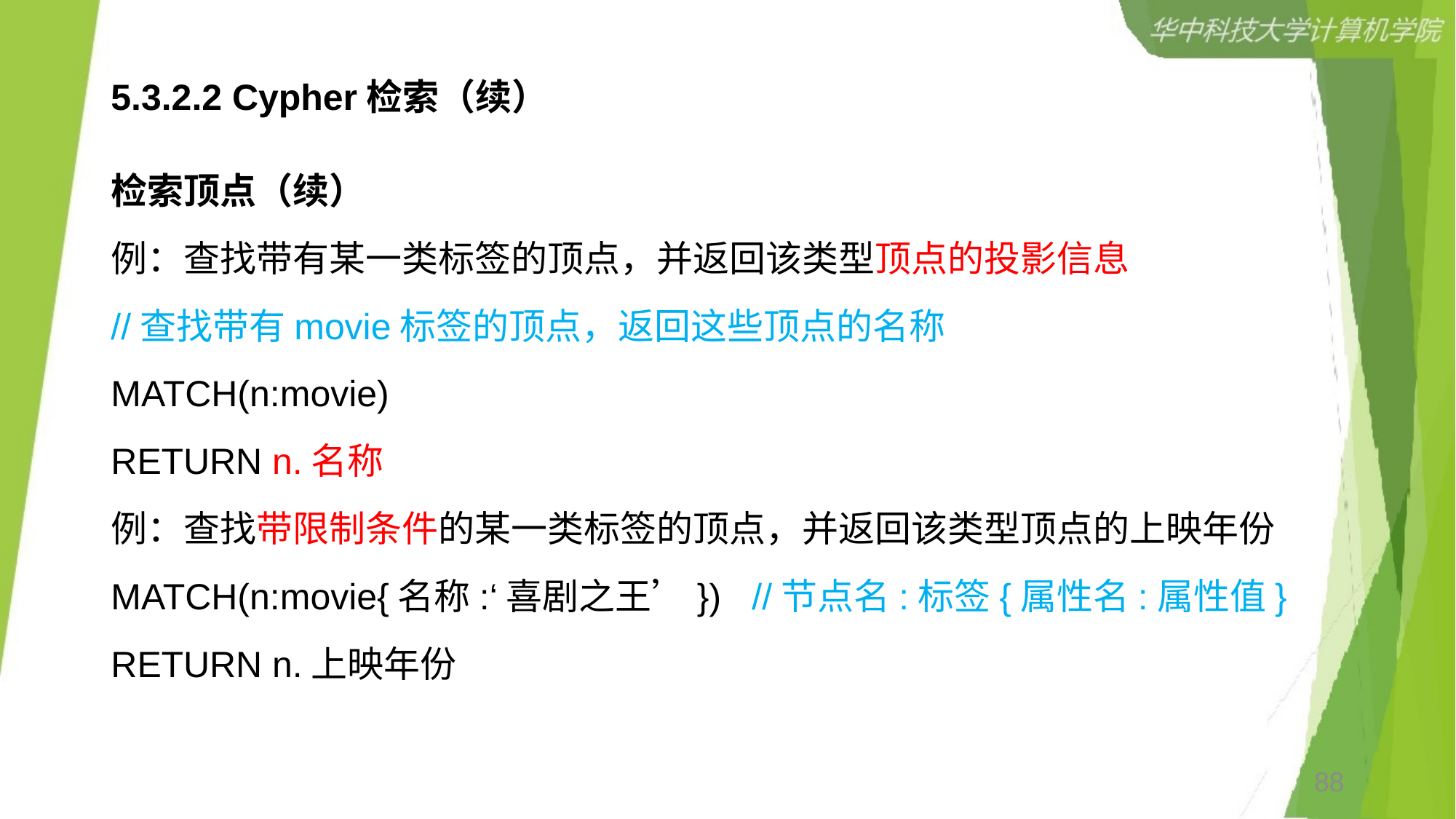

# 5.3.2.2 Cypher检索（续）
检索顶点（续）
例：查找带有某一类标签的顶点，并返回该类型顶点的投影信息
//查找带有movie标签的顶点，返回这些顶点的名称
MATCH(n:movie)
RETURN n.名称
例：查找带限制条件的某一类标签的顶点，并返回该类型顶点的上映年份
MATCH(n:movie{名称:‘喜剧之王’})   //节点名:标签{属性名:属性值}
RETURN n.上映年份

88